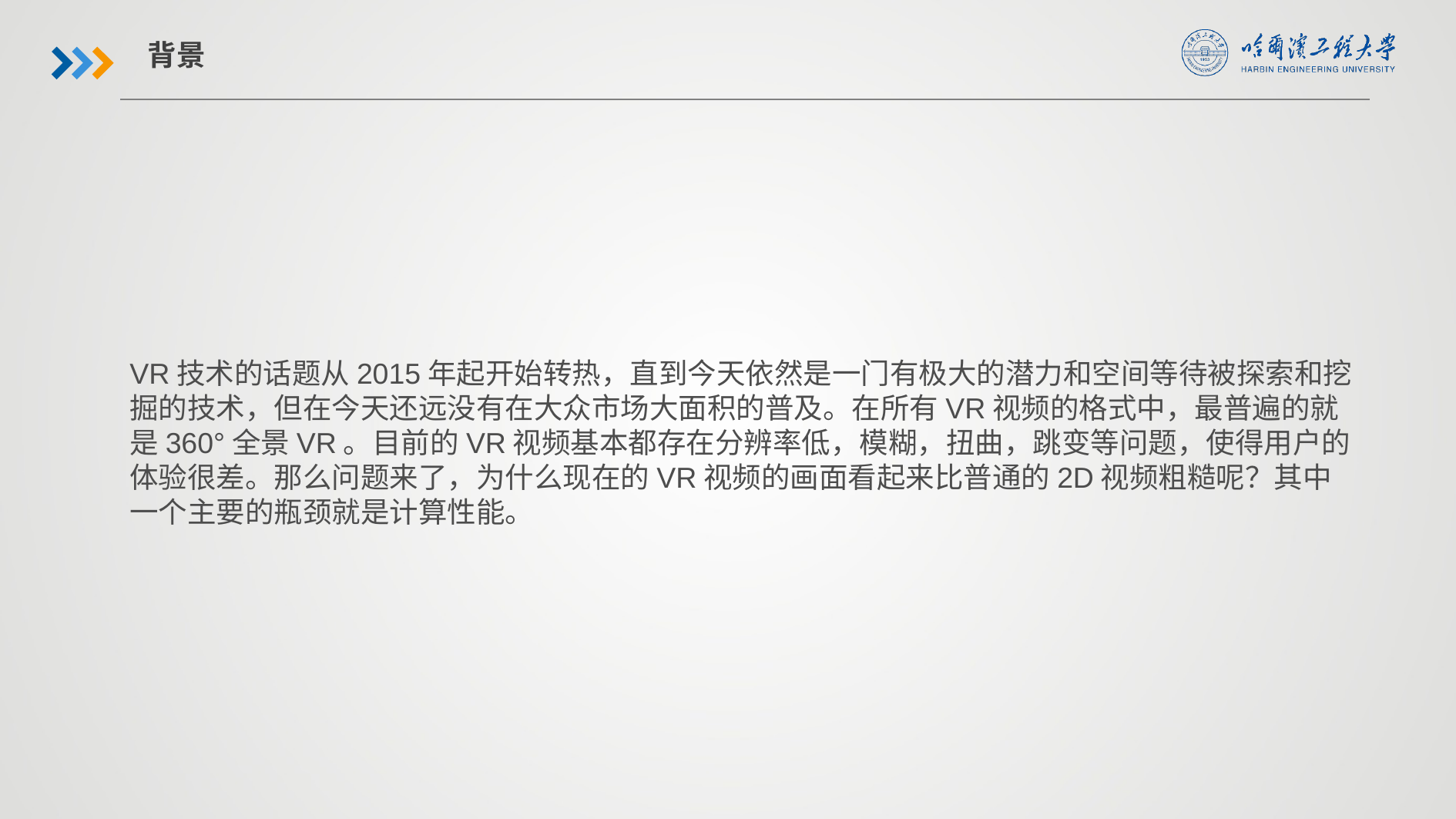

背景
VR技术的话题从2015年起开始转热，直到今天依然是一门有极大的潜力和空间等待被探索和挖掘的技术，但在今天还远没有在大众市场大面积的普及。在所有VR视频的格式中，最普遍的就是360°全景VR。目前的VR视频基本都存在分辨率低，模糊，扭曲，跳变等问题，使得用户的体验很差。那么问题来了，为什么现在的VR视频的画面看起来比普通的2D视频粗糙呢？其中一个主要的瓶颈就是计算性能。